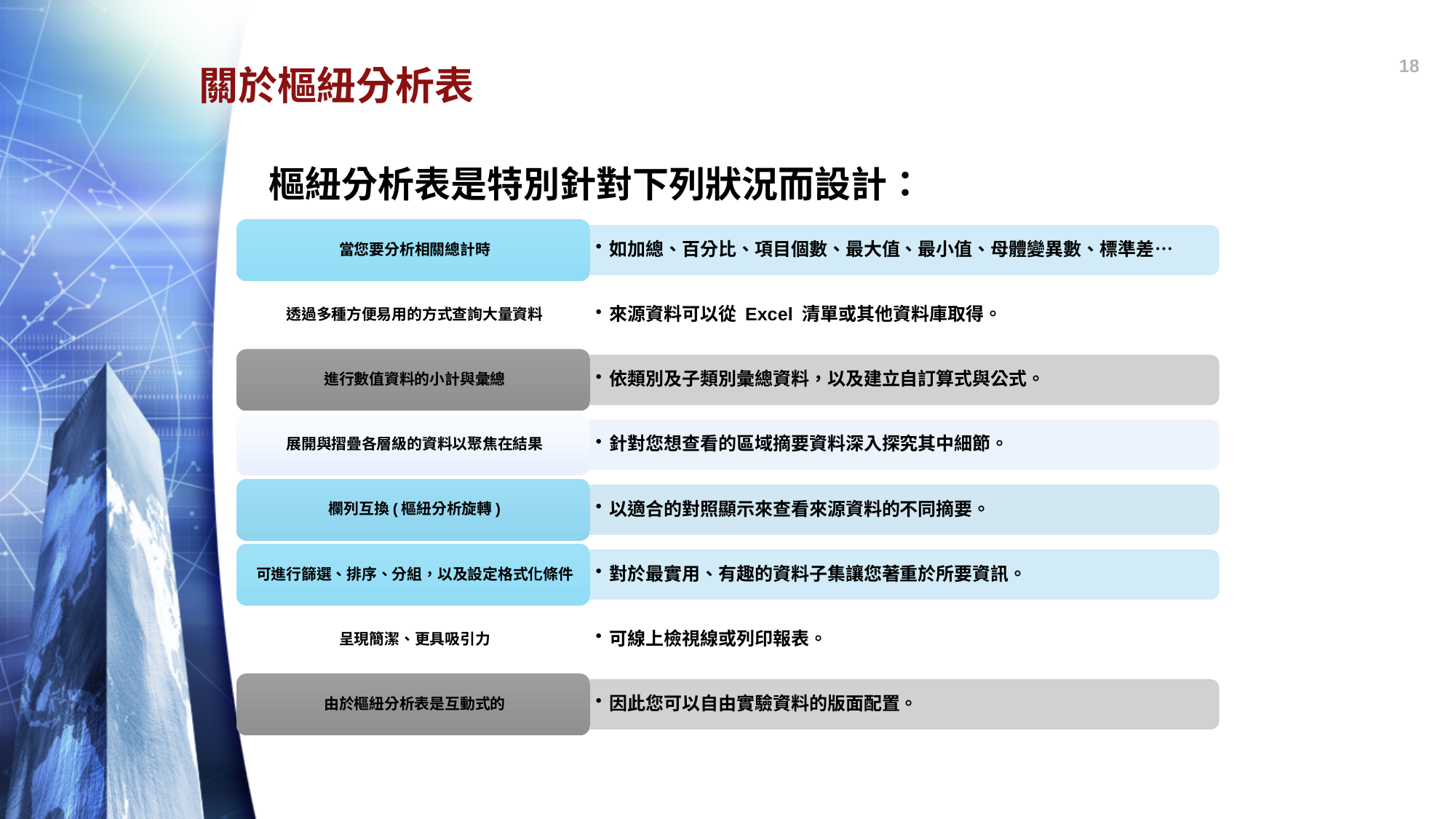

18
# 關於樞紐分析表
樞紐分析表是特別針對下列狀況而設計：
如加總、百分比、項目個數、最大值、最小值、母體變異數、標準差…
當您要分析相關總計時
來源資料可以從 Excel 清單或其他資料庫取得。
透過多種方便易用的方式查詢大量資料
依類別及子類別彙總資料，以及建立自訂算式與公式。
進行數值資料的小計與彙總
針對您想查看的區域摘要資料深入探究其中細節。
展開與摺疊各層級的資料以聚焦在結果
以適合的對照顯示來查看來源資料的不同摘要。
欄列互換(樞紐分析旋轉)
對於最實用、有趣的資料子集讓您著重於所要資訊。
可進行篩選、排序、分組，以及設定格式化條件
可線上檢視線或列印報表。
呈現簡潔、更具吸引力
因此您可以自由實驗資料的版面配置。
由於樞紐分析表是互動式的